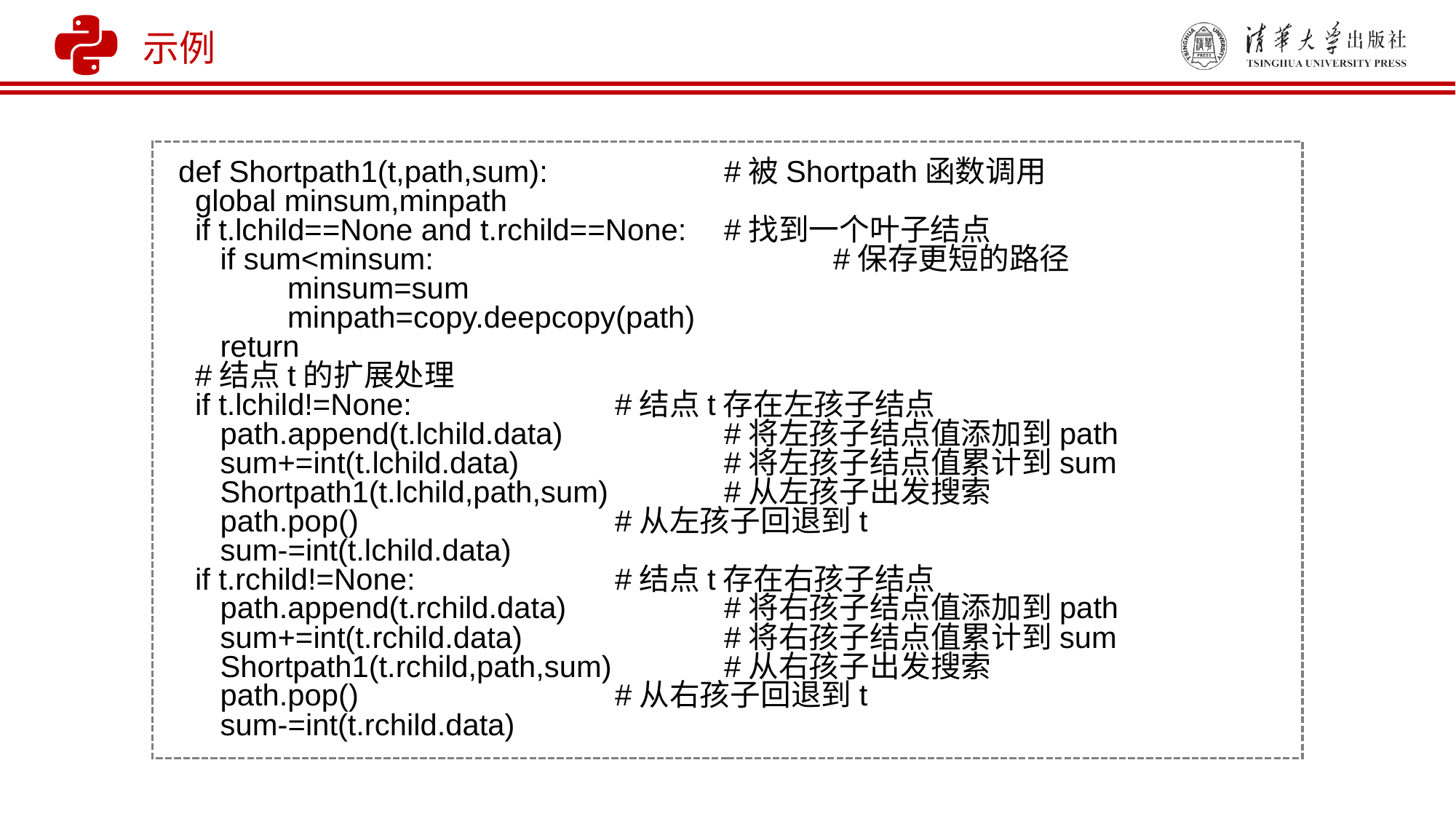

示例
def Shortpath1(t,path,sum):              	#被Shortpath函数调用
  global minsum,minpath
  if t.lchild==None and t.rchild==None:	#找到一个叶子结点
     if sum<minsum:				#保存更短的路径
      	minsum=sum
       	minpath=copy.deepcopy(path)
     return
  #结点t的扩展处理
  if t.lchild!=None:                    	#结点t存在左孩子结点
     path.append(t.lchild.data)  		#将左孩子结点值添加到path
     sum+=int(t.lchild.data)             	#将左孩子结点值累计到sum
     Shortpath1(t.lchild,path,sum)      	#从左孩子出发搜索
     path.pop()                          	#从左孩子回退到t
     sum-=int(t.lchild.data)
  if t.rchild!=None:                    	#结点t存在右孩子结点
     path.append(t.rchild.data)   		#将右孩子结点值添加到path
     sum+=int(t.rchild.data)            	#将右孩子结点值累计到sum
     Shortpath1(t.rchild,path,sum)      	#从右孩子出发搜索
     path.pop()                          	#从右孩子回退到t
     sum-=int(t.rchild.data)